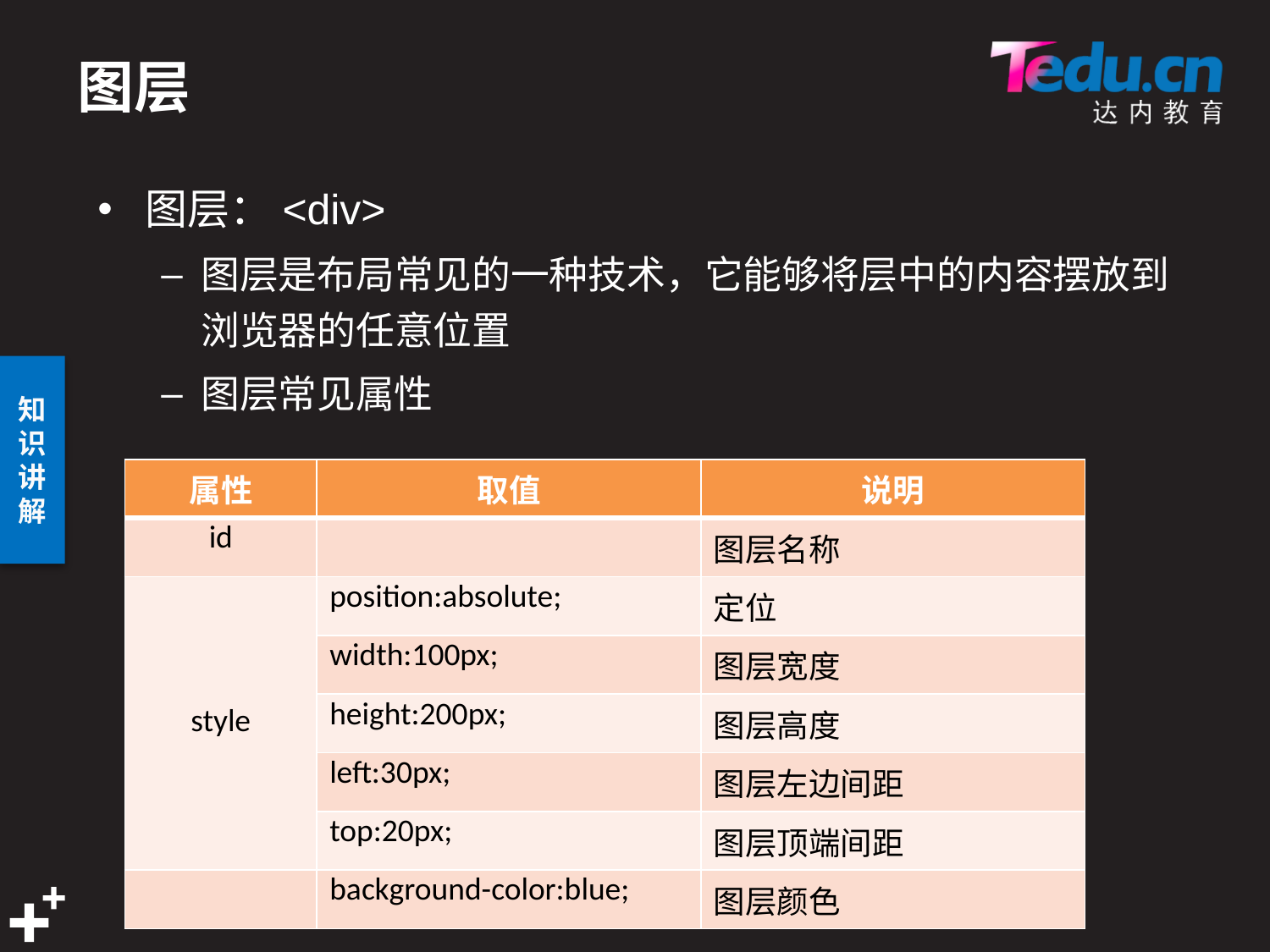

# 图层
图层：<div>
图层是布局常见的一种技术，它能够将层中的内容摆放到浏览器的任意位置
图层常见属性
| 属性 | 取值 | 说明 |
| --- | --- | --- |
| id |  | 图层名称 |
| style | position:absolute; | 定位 |
|  | width:100px; | 图层宽度 |
|  | height:200px; | 图层高度 |
|  | left:30px; | 图层左边间距 |
|  | top:20px; | 图层顶端间距 |
|  | background-color:blue; | 图层颜色 |